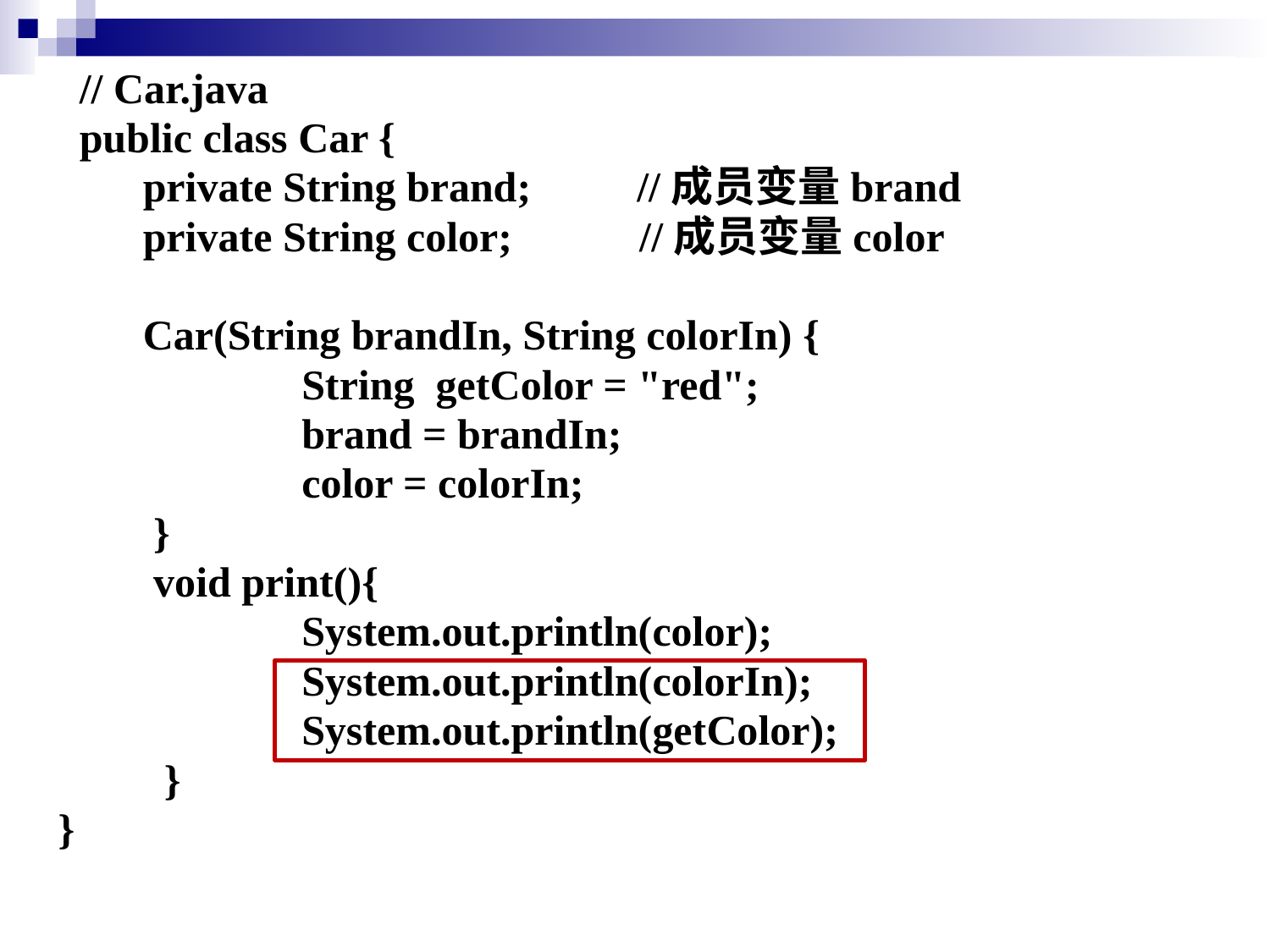

// Car.java
   public class Car {
         private String brand;          //成员变量brand
         private String color;            //成员变量color

         Car(String brandIn, String colorIn) {
                 	String  getColor = "red";
		brand = brandIn;
		color = colorIn;
          }
          void print(){
                        System.out.println(color);
                        System.out.println(colorIn);
                        System.out.println(getColor);
           }
 }